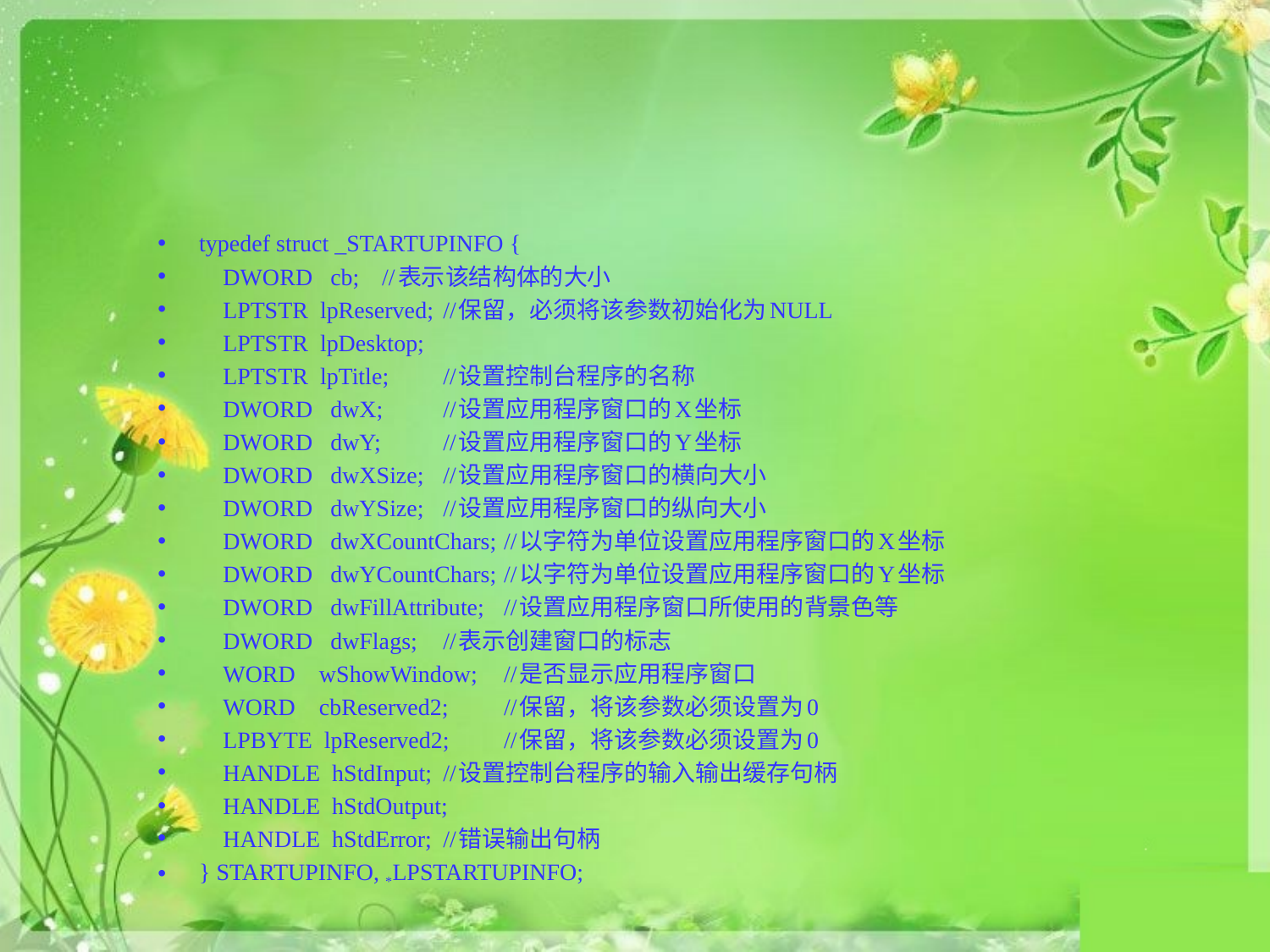

#
typedef struct _STARTUPINFO {
    DWORD   cb;				//表示该结构体的大小
    LPTSTR  lpReserved;		//保留，必须将该参数初始化为NULL
    LPTSTR  lpDesktop;
    LPTSTR  lpTitle; 		//设置控制台程序的名称
    DWORD   dwX; 			//设置应用程序窗口的X坐标
    DWORD   dwY; 			//设置应用程序窗口的Y坐标
    DWORD   dwXSize; 		//设置应用程序窗口的横向大小
    DWORD   dwYSize; 		//设置应用程序窗口的纵向大小
    DWORD   dwXCountChars; 	//以字符为单位设置应用程序窗口的X坐标
    DWORD   dwYCountChars; 	//以字符为单位设置应用程序窗口的Y坐标
    DWORD   dwFillAttribute;	//设置应用程序窗口所使用的背景色等
    DWORD   dwFlags; 		//表示创建窗口的标志
    WORD    wShowWindow; 	//是否显示应用程序窗口
    WORD    cbReserved2; 	//保留，将该参数必须设置为0
    LPBYTE  lpReserved2;		//保留，将该参数必须设置为0
    HANDLE  hStdInput; 		//设置控制台程序的输入输出缓存句柄
    HANDLE  hStdOutput;
    HANDLE  hStdError; 		//错误输出句柄
} STARTUPINFO, *LPSTARTUPINFO;